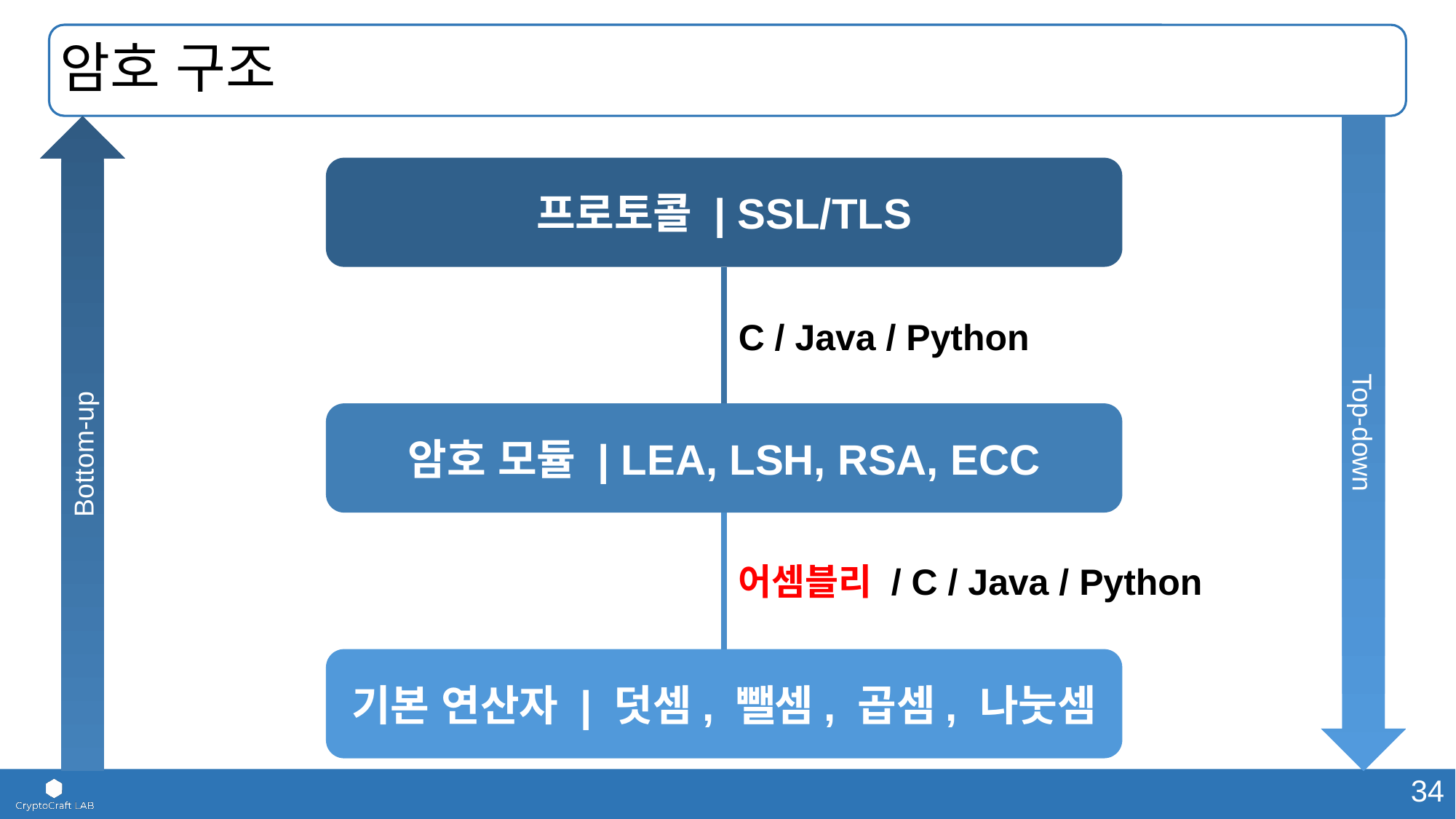

# 암호 구조
프로토콜 | SSL/TLS
C / Java / Python
Bottom-up
Top-down
암호 모듈 | LEA, LSH, RSA, ECC
어셈블리 / C / Java / Python
기본 연산자 | 덧셈, 뺄셈, 곱셈, 나눗셈